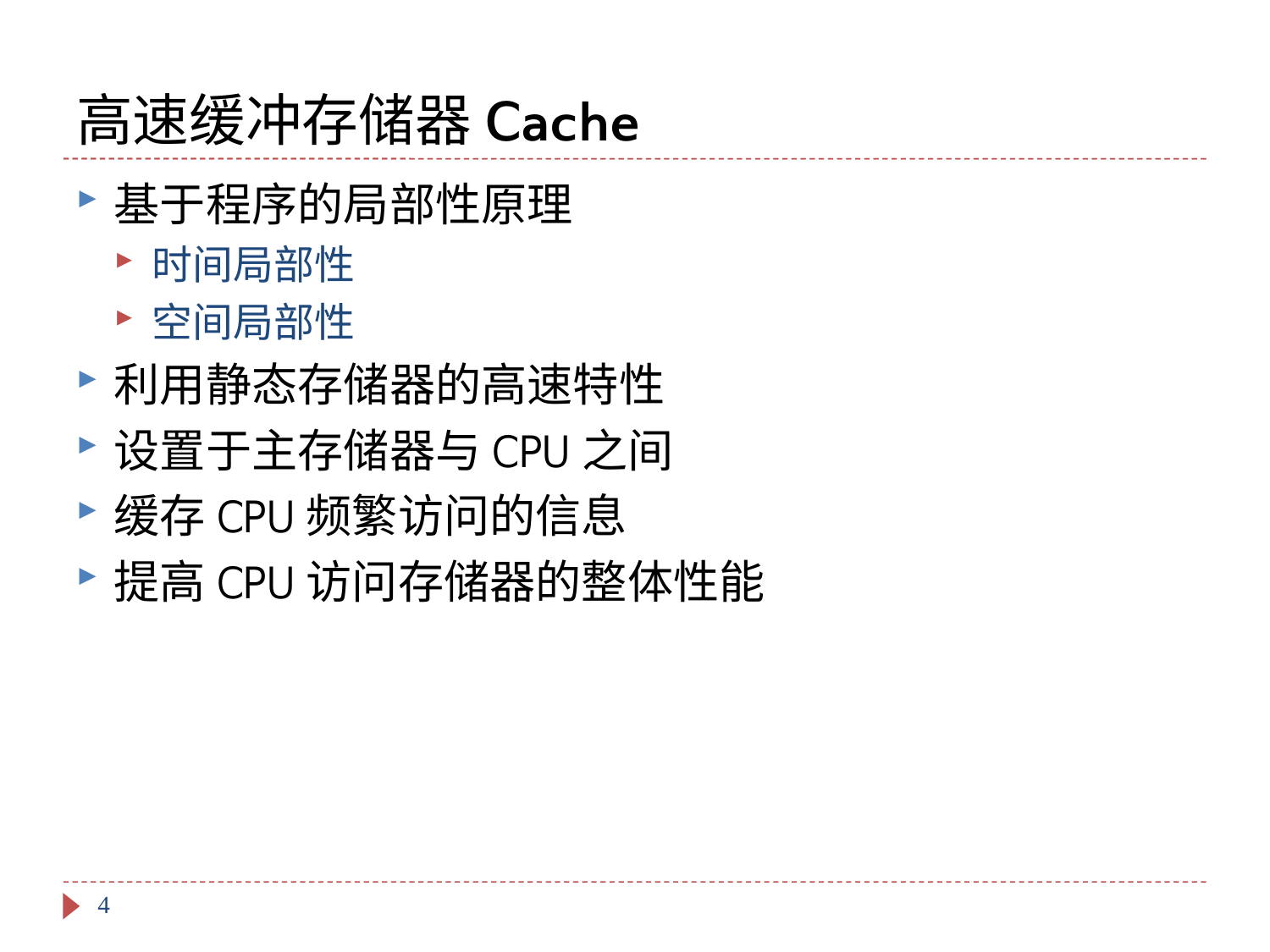

# 高速缓冲存储器Cache
基于程序的局部性原理
时间局部性
空间局部性
利用静态存储器的高速特性
设置于主存储器与CPU之间
缓存CPU频繁访问的信息
提高CPU访问存储器的整体性能

4